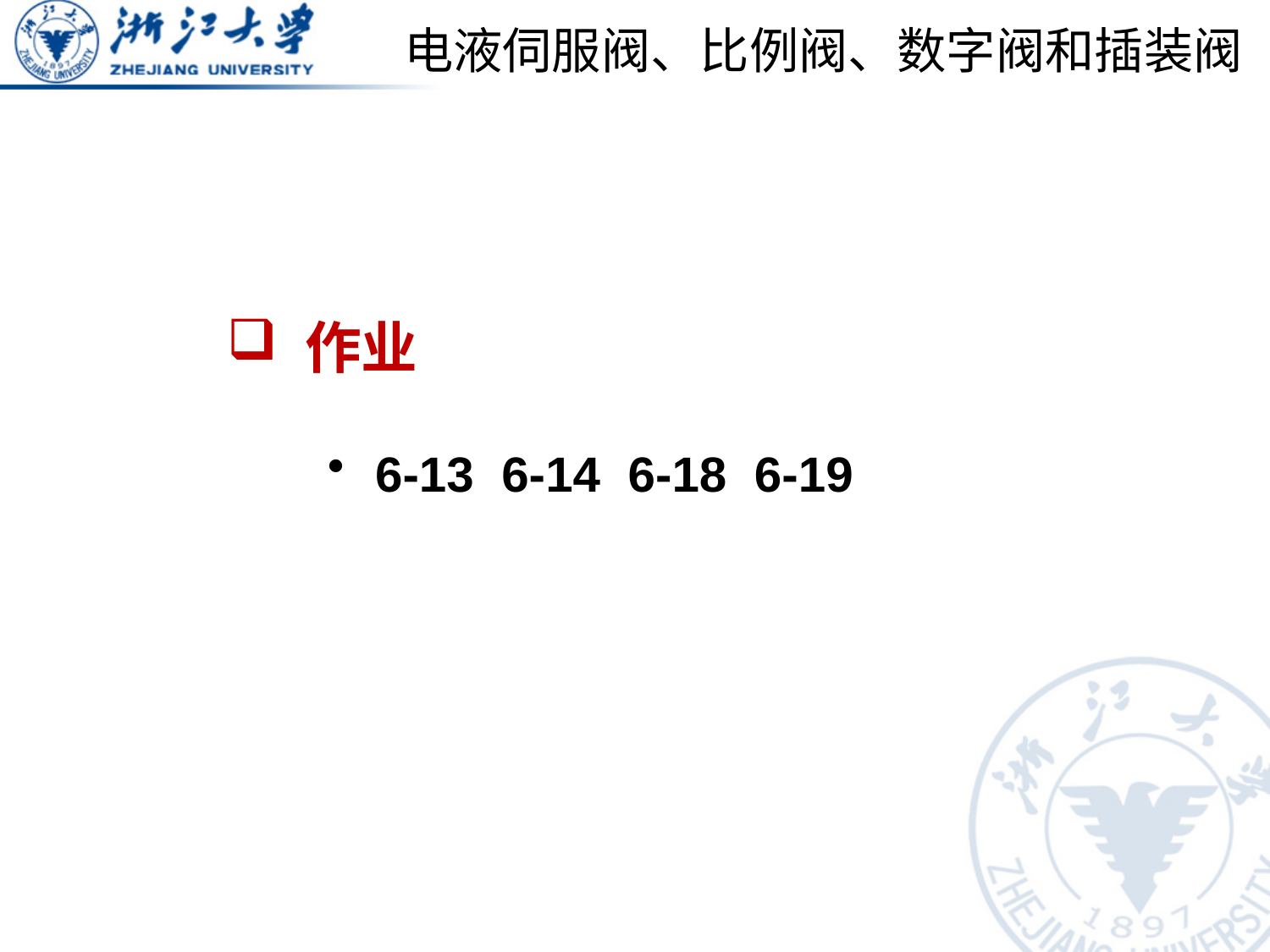

# 电液伺服阀、比例阀、数字阀和插装阀
 作业
6-13  6-14  6-18  6-19